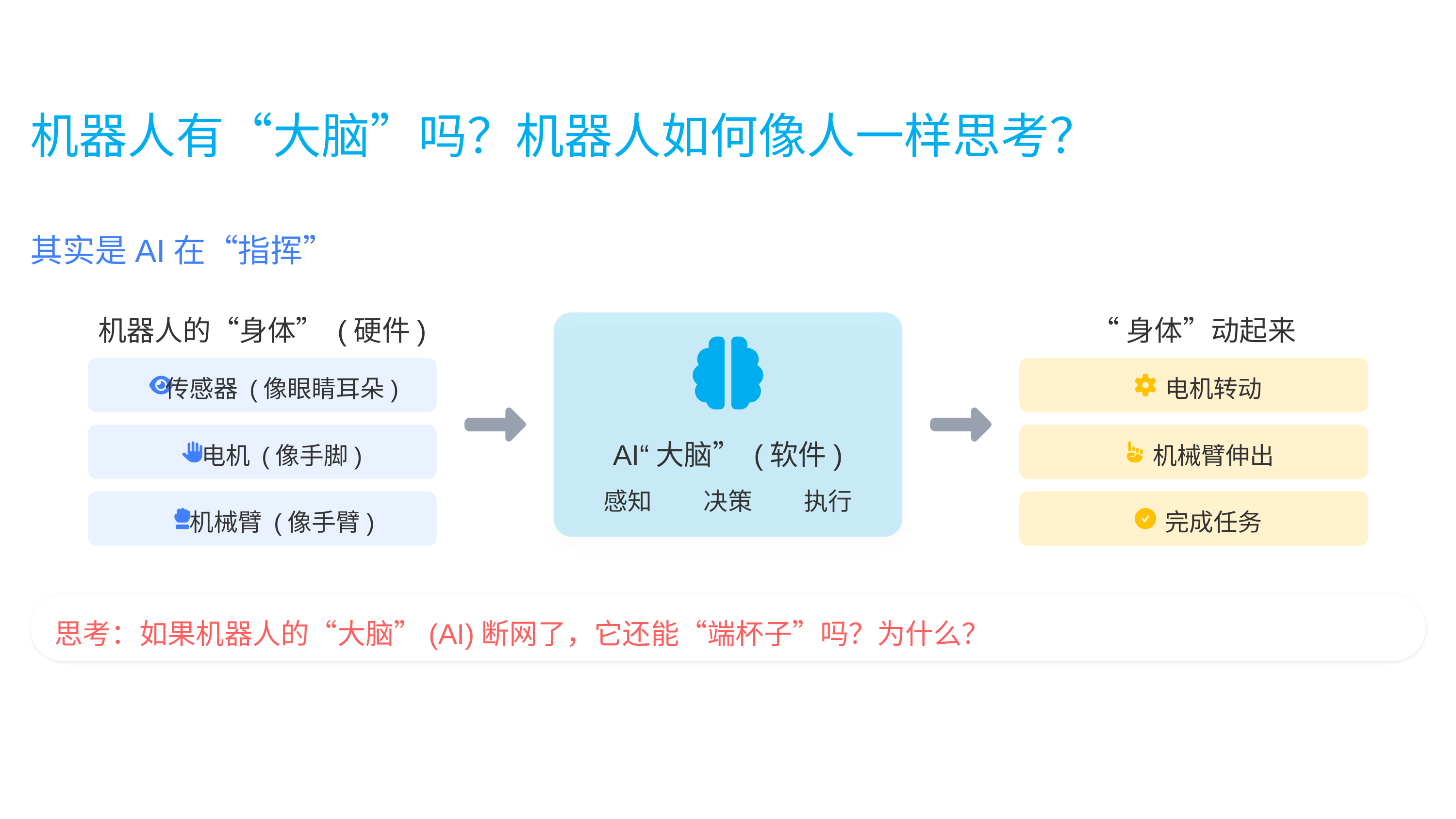

机器人有“大脑”吗？机器人如何像人一样思考？
其实是AI在“指挥”
机器人的“身体” (硬件)
“身体”动起来

传感器 (像眼睛耳朵)

电机转动

电机 (像手脚)

机械臂伸出
AI“大脑” (软件)

感知
决策
执行

机械臂 (像手臂)

完成任务

思考：如果机器人的“大脑”(AI)断网了，它还能“端杯子”吗？为什么？